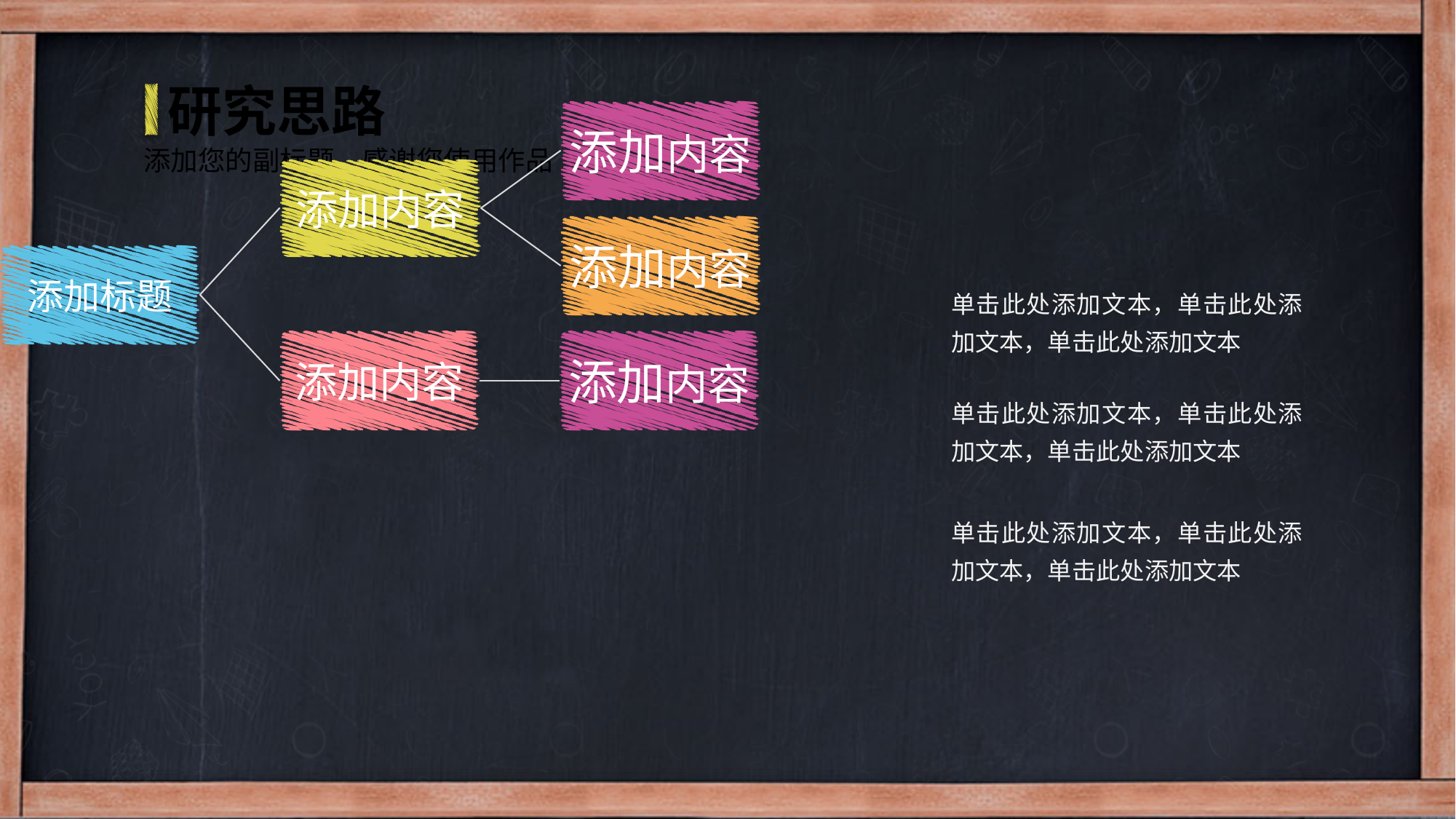

研究思路

添加您的副标题，感谢您使用作品
添加标题
添加内容
添加内容
添加内容
添加内容
添加内容
单击此处添加文本，单击此处添加文本，单击此处添加文本
单击此处添加文本，单击此处添加文本，单击此处添加文本
单击此处添加文本，单击此处添加文本，单击此处添加文本